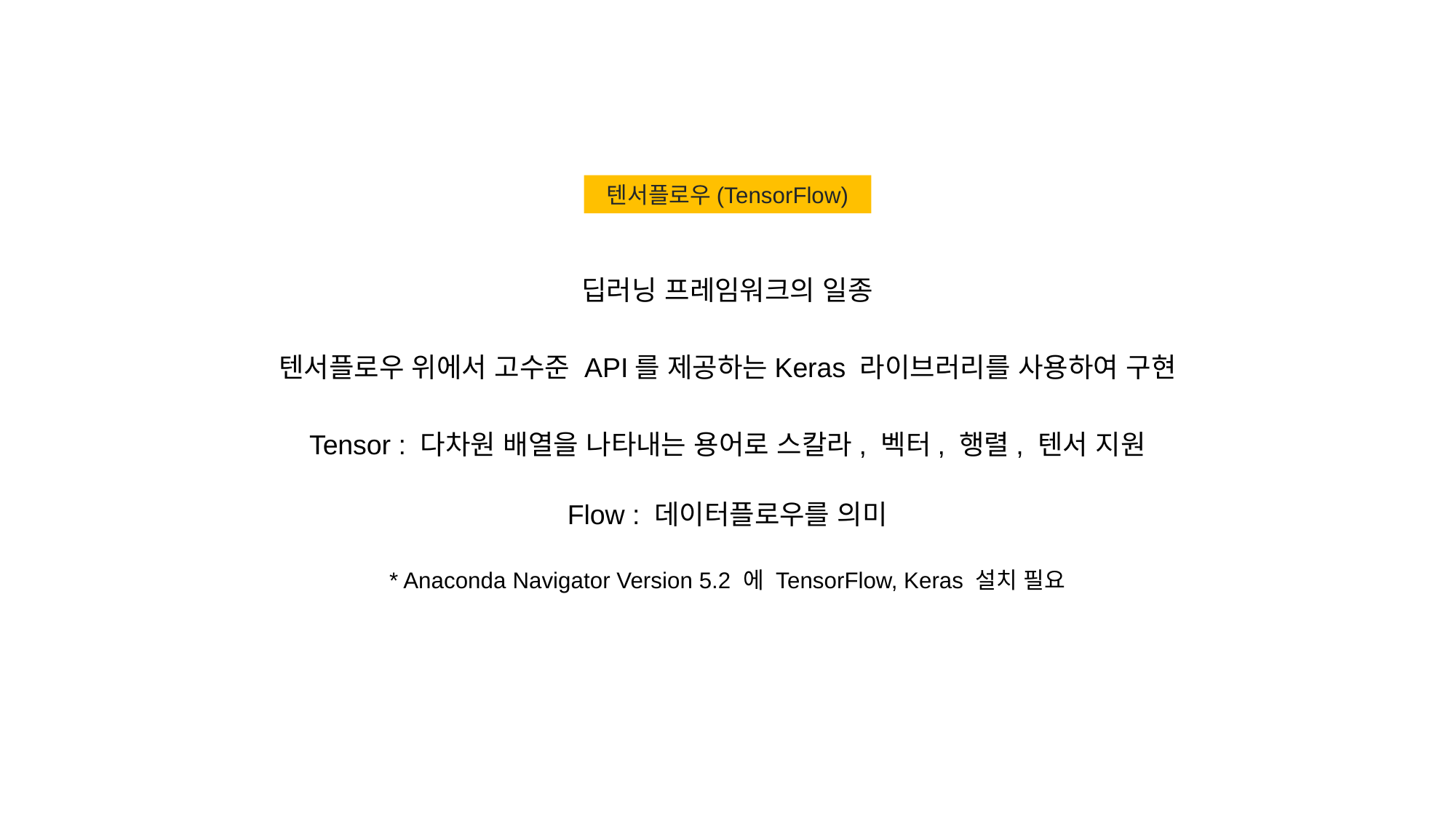

텐서플로우(TensorFlow)
딥러닝 프레임워크의 일종
텐서플로우 위에서 고수준 API를 제공하는Keras 라이브러리를 사용하여 구현
Tensor : 다차원 배열을 나타내는 용어로 스칼라, 벡터, 행렬, 텐서 지원
Flow : 데이터플로우를 의미
* Anaconda Navigator Version 5.2 에 TensorFlow, Keras 설치 필요